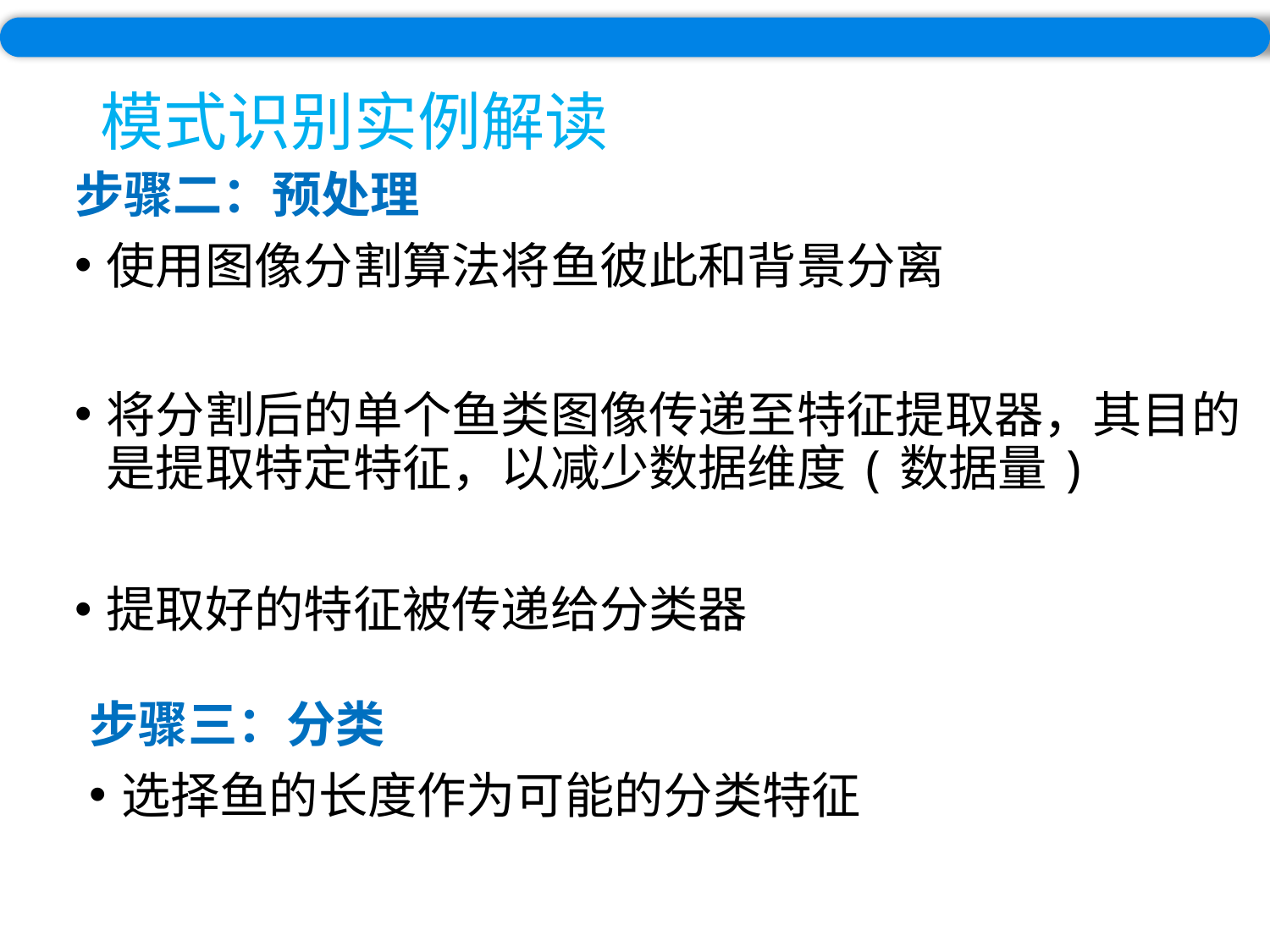

# 模式识别实例解读
步骤二：预处理
使用图像分割算法将鱼彼此和背景分离

将分割后的单个鱼类图像传递至特征提取器，其目的是提取特定特征，以减少数据维度(数据量)

提取好的特征被传递给分类器
步骤三：分类
选择鱼的长度作为可能的分类特征